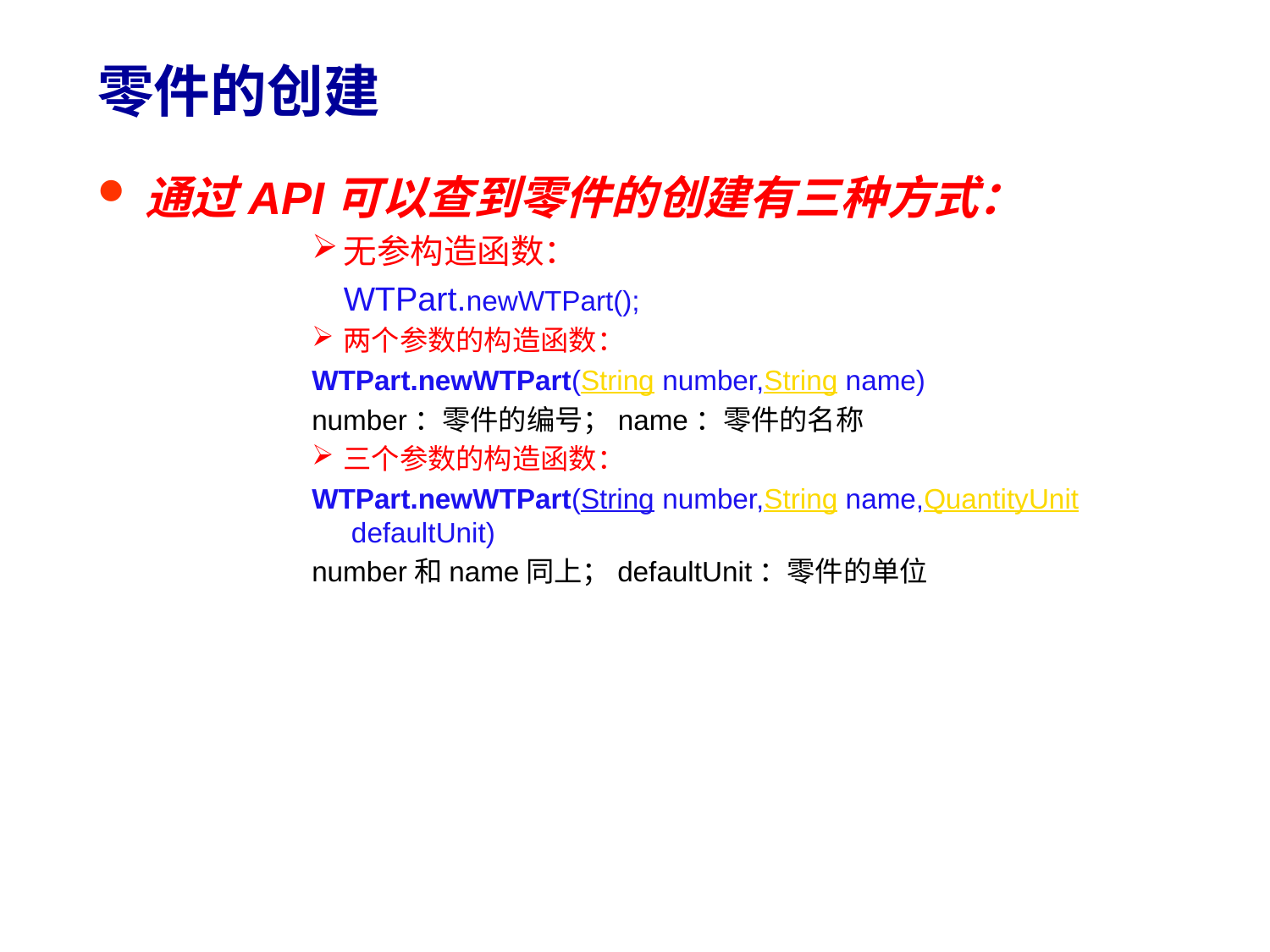

# 零件的创建
通过API可以查到零件的创建有三种方式：
无参构造函数：
	WTPart.newWTPart();
两个参数的构造函数：
WTPart.newWTPart(String number,String name)
number：零件的编号；name：零件的名称
三个参数的构造函数：
WTPart.newWTPart(String number,String name,QuantityUnit defaultUnit)
number和name同上；defaultUnit：零件的单位